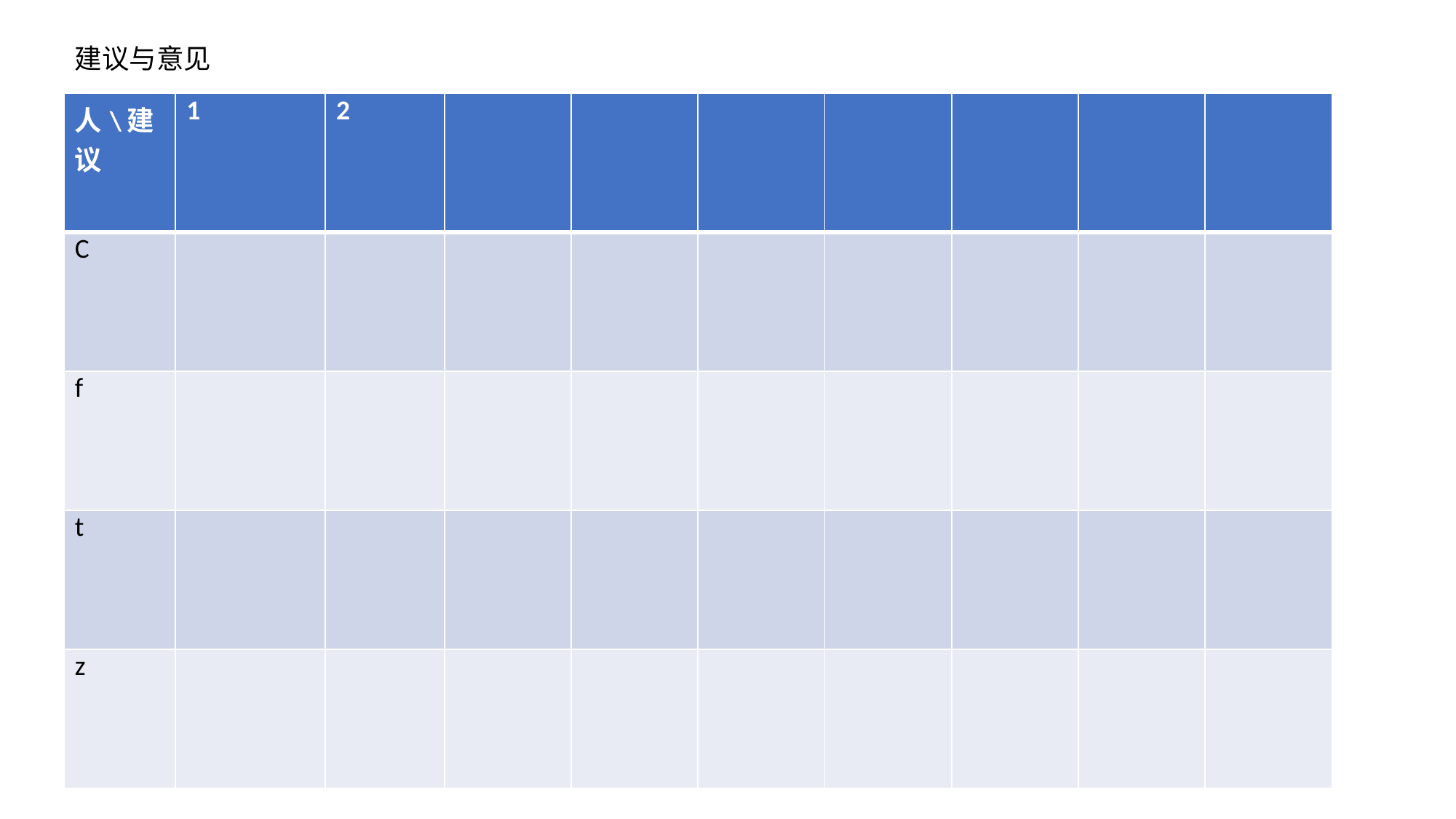

建议与意见
| 人\建议 | 1 | 2 |  |  |  |  |  |  |  |
| --- | --- | --- | --- | --- | --- | --- | --- | --- | --- |
| C |  |  |  |  |  |  |  |  |  |
| f |  |  |  |  |  |  |  |  |  |
| t |  |  |  |  |  |  |  |  |  |
| z |  |  |  |  |  |  |  |  |  |